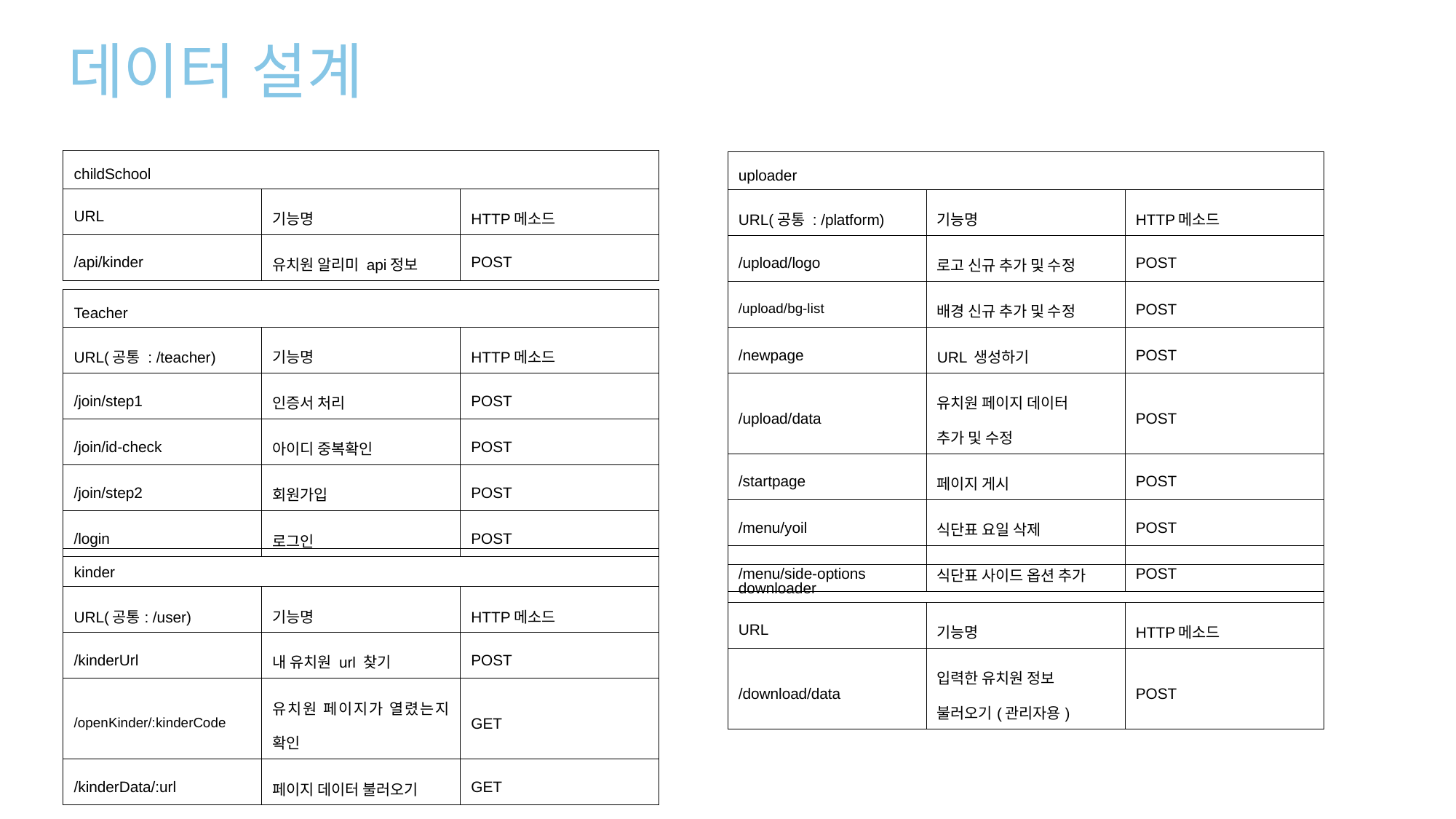

데이터 설계
| childSchool |  |  |
| --- | --- | --- |
| URL | 기능명 | HTTP메소드 |
| /api/kinder | 유치원 알리미 api정보 | POST |
| uploader |  |  |
| --- | --- | --- |
| URL(공통 : /platform) | 기능명 | HTTP메소드 |
| /upload/logo | 로고 신규 추가 및 수정 | POST |
| /upload/bg-list | 배경 신규 추가 및 수정 | POST |
| /newpage | URL 생성하기 | POST |
| /upload/data | 유치원 페이지 데이터 추가 및 수정 | POST |
| /startpage | 페이지 게시 | POST |
| /menu/yoil | 식단표 요일 삭제 | POST |
| /menu/side-options | 식단표 사이드 옵션 추가 | POST |
| Teacher |  |  |
| --- | --- | --- |
| URL(공통 : /teacher) | 기능명 | HTTP메소드 |
| /join/step1 | 인증서 처리 | POST |
| /join/id-check | 아이디 중복확인 | POST |
| /join/step2 | 회원가입 | POST |
| /login | 로그인 | POST |
| kinder |  |  |
| --- | --- | --- |
| URL(공통: /user) | 기능명 | HTTP메소드 |
| /kinderUrl | 내 유치원 url 찾기 | POST |
| /openKinder/:kinderCode | 유치원 페이지가 열렸는지 확인 | GET |
| /kinderData/:url | 페이지 데이터 불러오기 | GET |
| downloader |  |  |
| --- | --- | --- |
| URL | 기능명 | HTTP메소드 |
| /download/data | 입력한 유치원 정보 불러오기(관리자용) | POST |